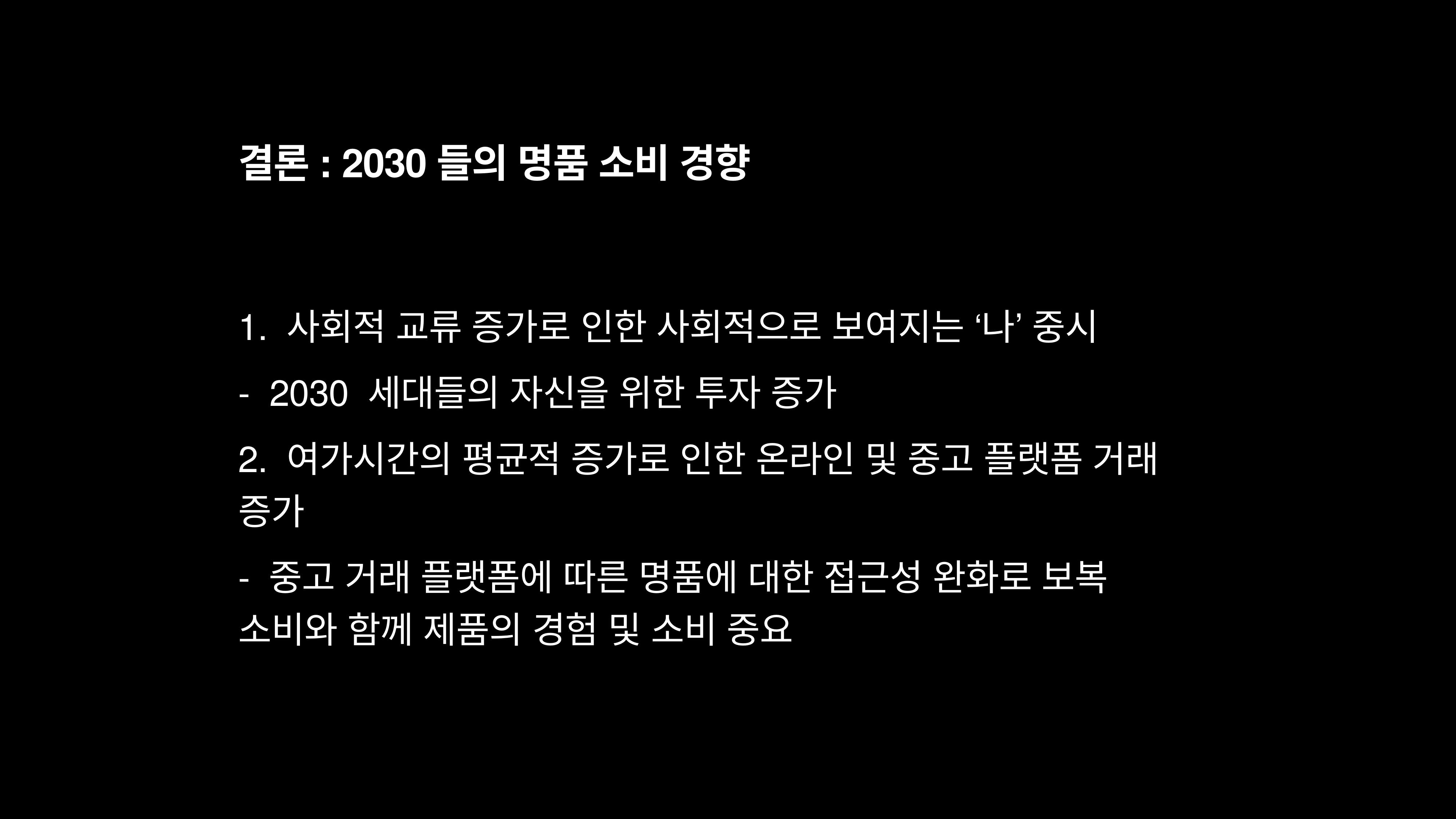

# 결론: 2030들의 명품 소비 경향
1. 사회적 교류 증가로 인한 사회적으로 보여지는 ‘나’ 중시
-  2030 세대들의 자신을 위한 투자 증가
2. 여가시간의 평균적 증가로 인한 온라인 및 중고 플랫폼 거래 증가
- 중고 거래 플랫폼에 따른 명품에 대한 접근성 완화로 보복 소비와 함께 제품의 경험 및 소비 중요